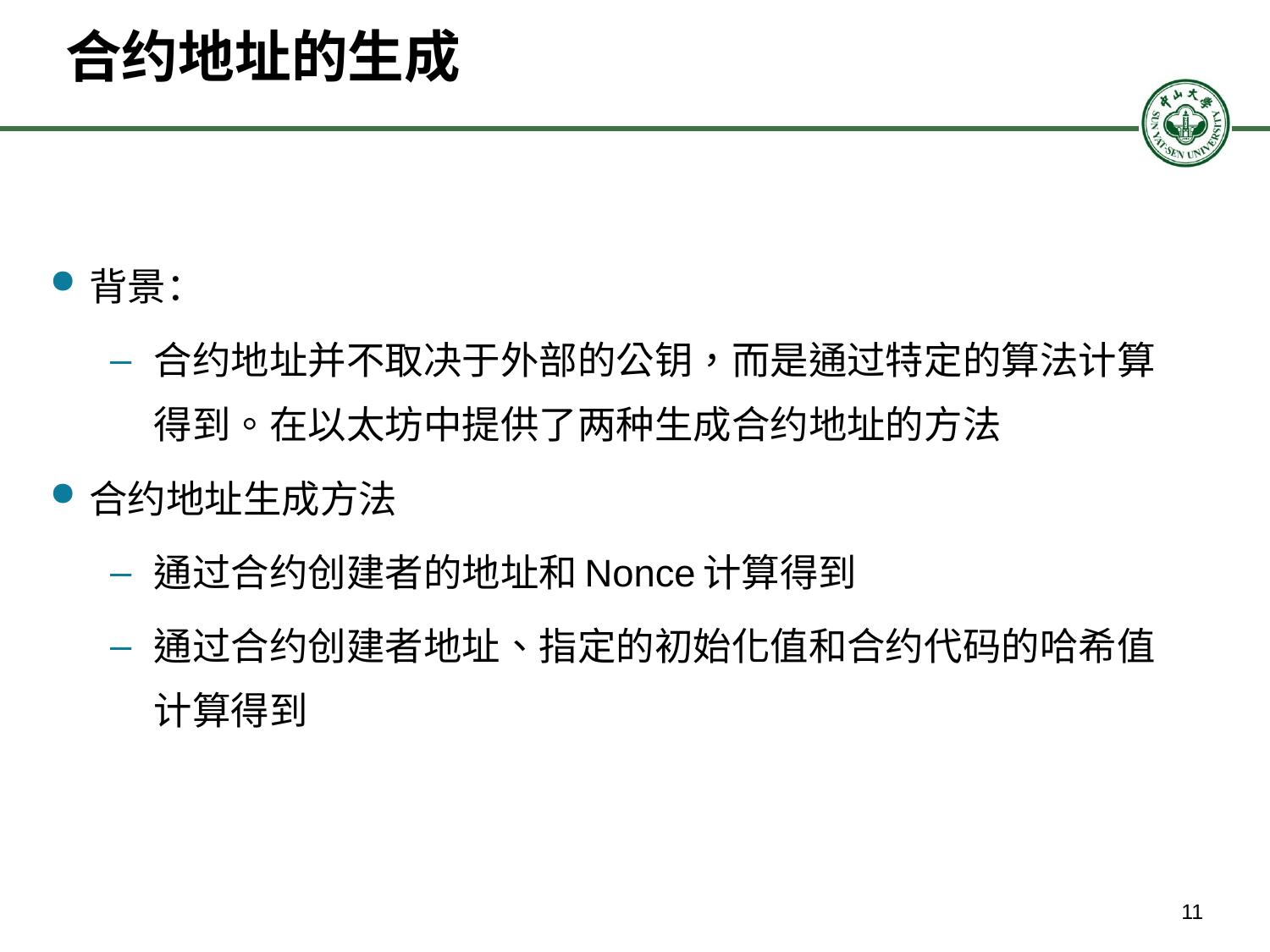

# 合约地址的生成
背景：
合约地址并不取决于外部的公钥，而是通过特定的算法计算得到。在以太坊中提供了两种生成合约地址的方法
合约地址生成方法
通过合约创建者的地址和Nonce计算得到
通过合约创建者地址、指定的初始化值和合约代码的哈希值计算得到